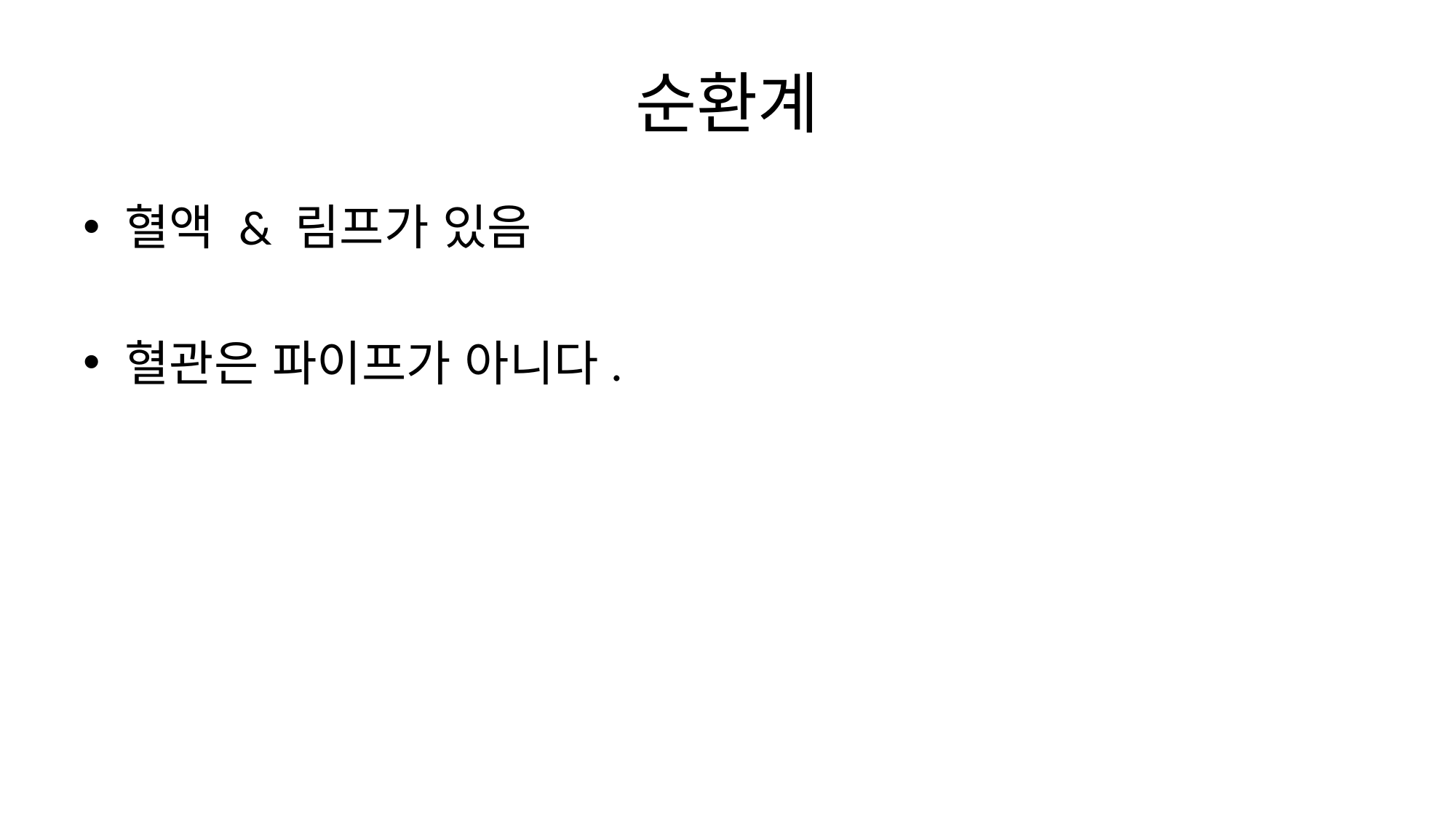

# 순환계
혈액 & 림프가 있음

혈관은 파이프가 아니다.